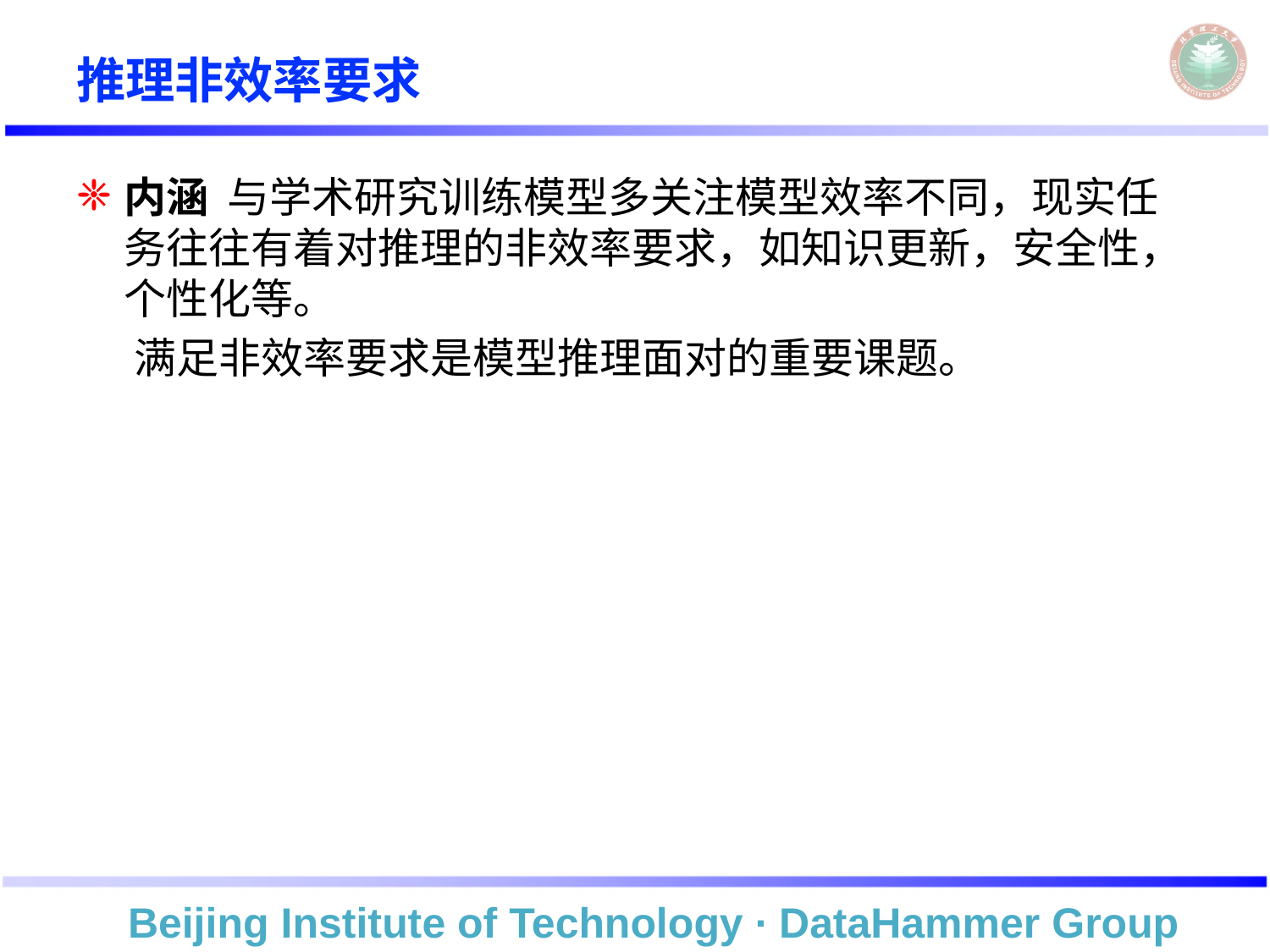

# 推理非效率要求
内涵  与学术研究训练模型多关注模型效率不同，现实任务往往有着对推理的非效率要求，如知识更新，安全性，个性化等。
     满足非效率要求是模型推理面对的重要课题。